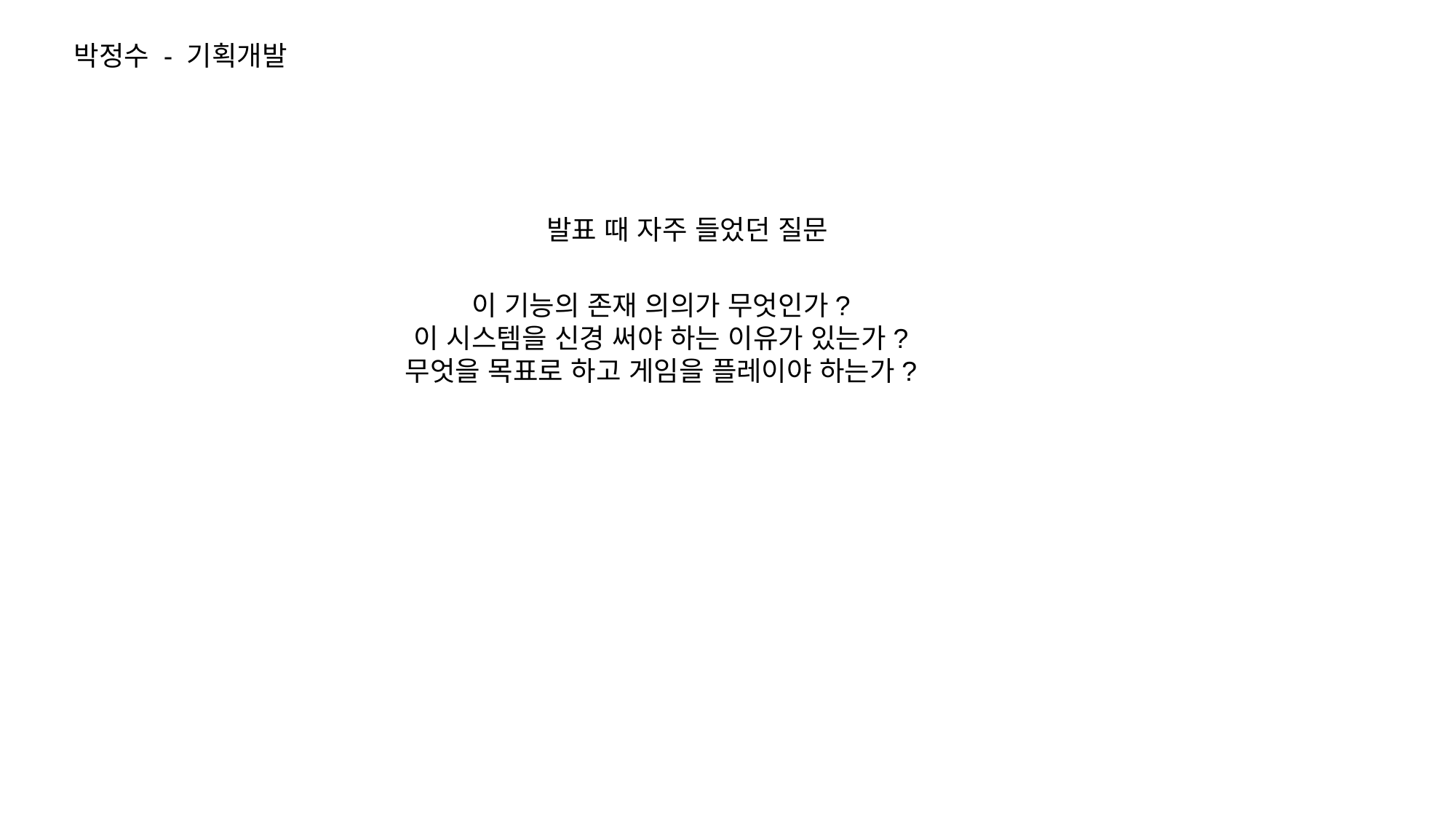

박정수 - 기획개발
발표 때 자주 들었던 질문
이 기능의 존재 의의가 무엇인가?
이 시스템을 신경 써야 하는 이유가 있는가?
무엇을 목표로 하고 게임을 플레이야 하는가?